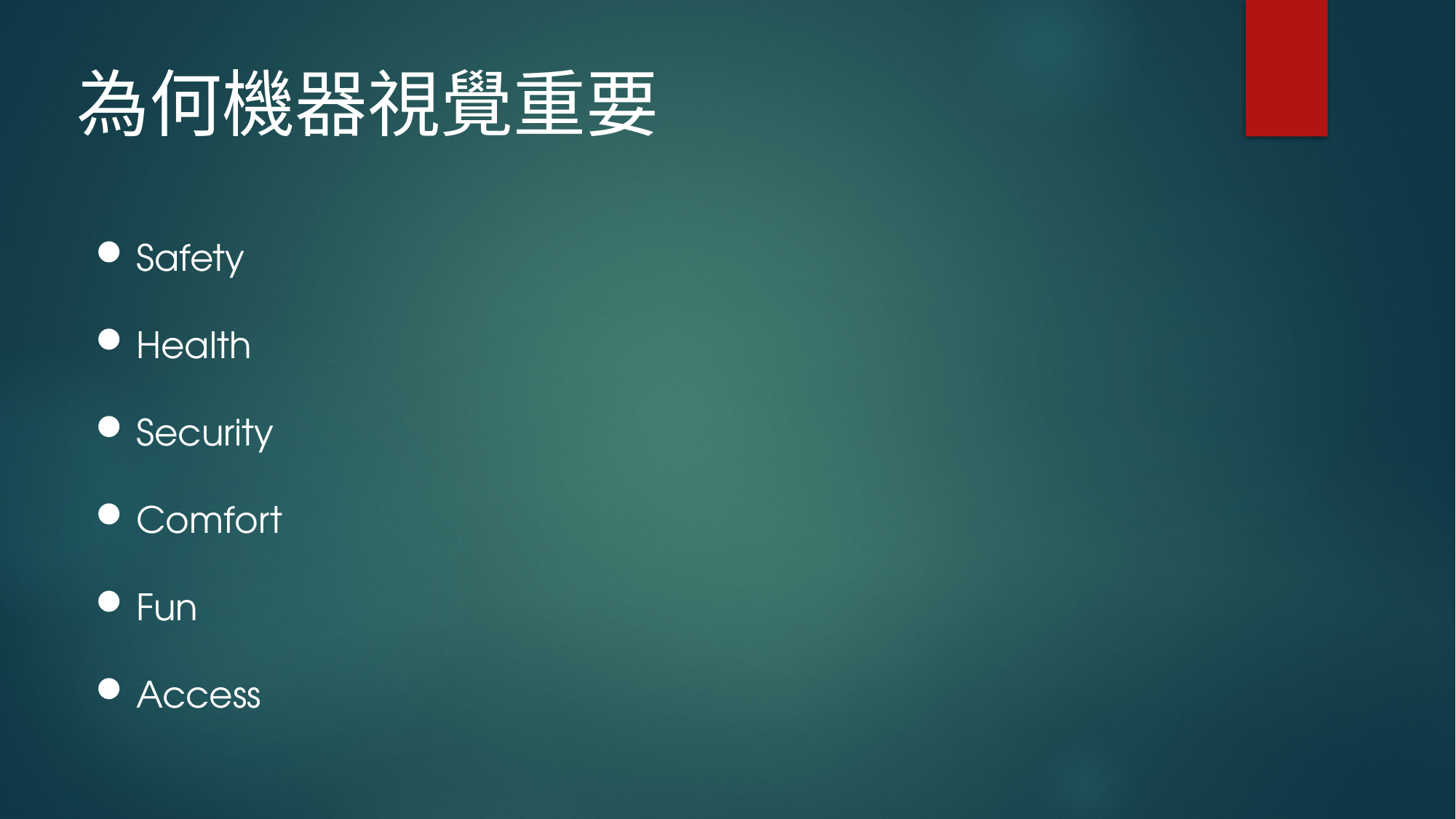

為何機器視覺重要
Safety

Health

Security

Comfort

Fun

Access